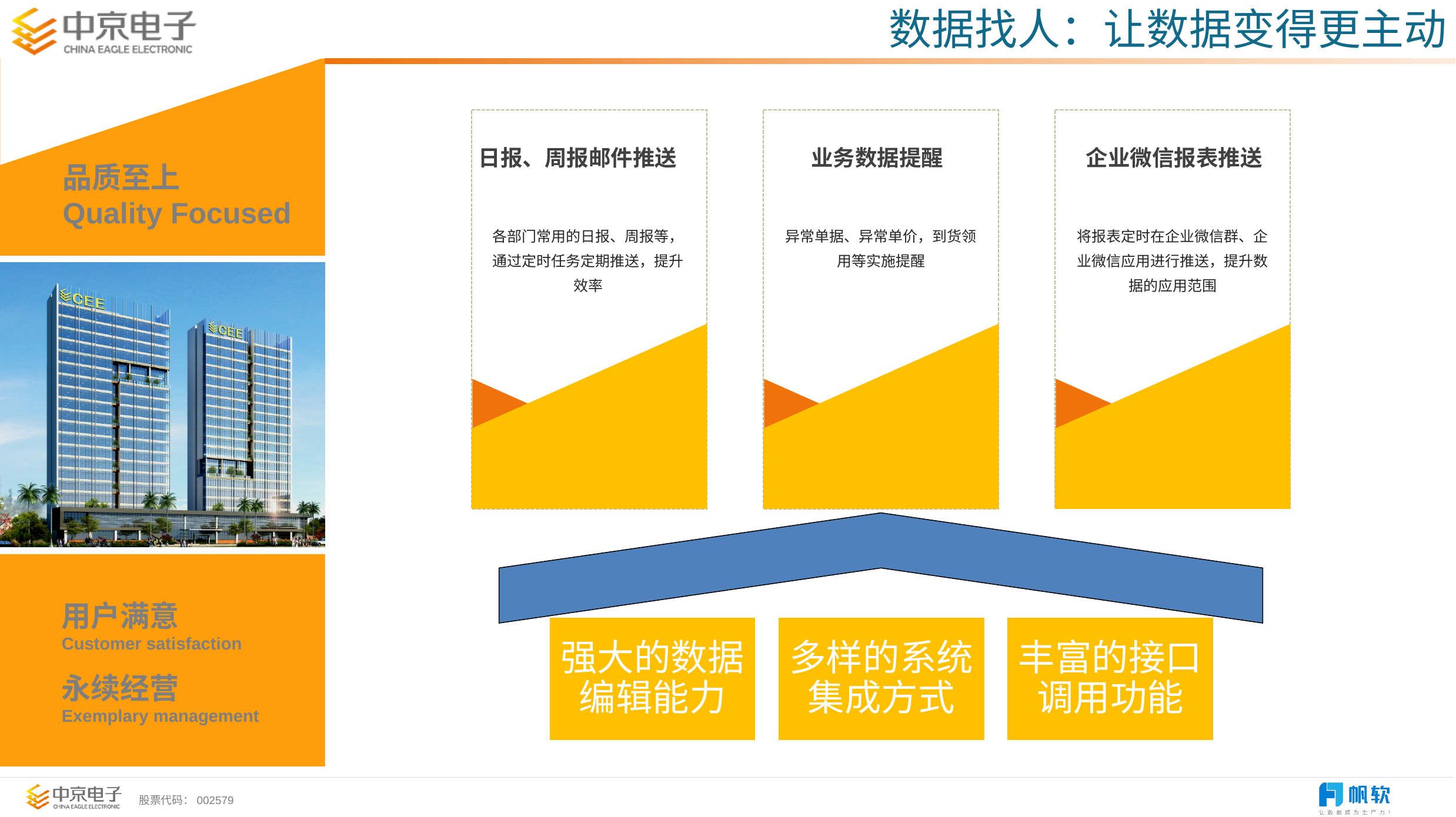

数据找人：让数据变得更主动

企业微信报表推送

将报表定时在企业微信群、企业微信应用进行推送，提升数据的应用范围

日报、周报邮件推送

各部门常用的日报、周报等，通过定时任务定期推送，提升效率

业务数据提醒

异常单据、异常单价，到货领用等实施提醒

强大的数据编辑能力
多样的系统集成方式
丰富的接口调用功能